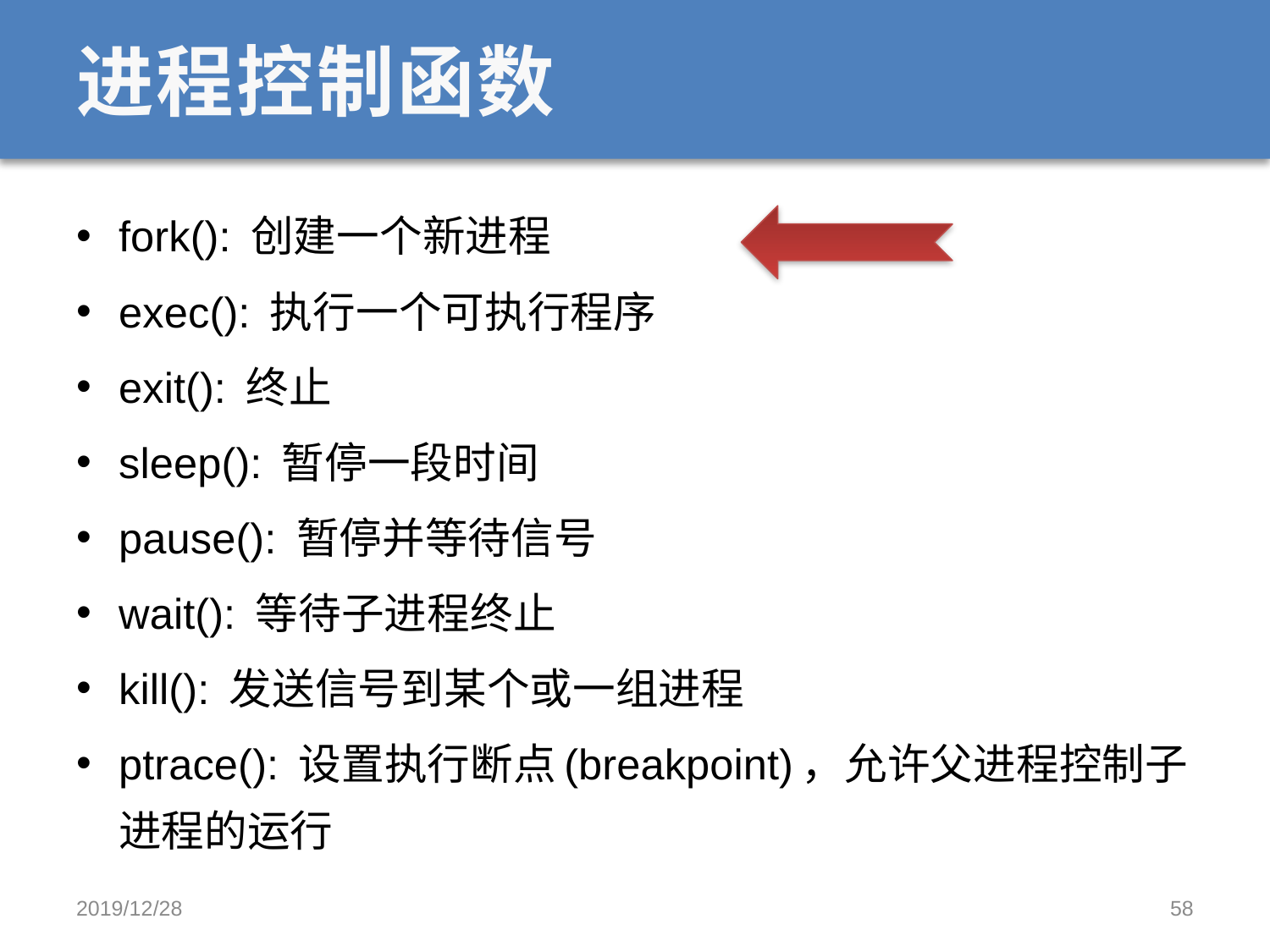

# 进程控制函数
fork(): 创建一个新进程
exec(): 执行一个可执行程序
exit(): 终止
sleep(): 暂停一段时间
pause(): 暂停并等待信号
wait(): 等待子进程终止
kill(): 发送信号到某个或一组进程
ptrace(): 设置执行断点(breakpoint)，允许父进程控制子进程的运行

2019/12/28
58